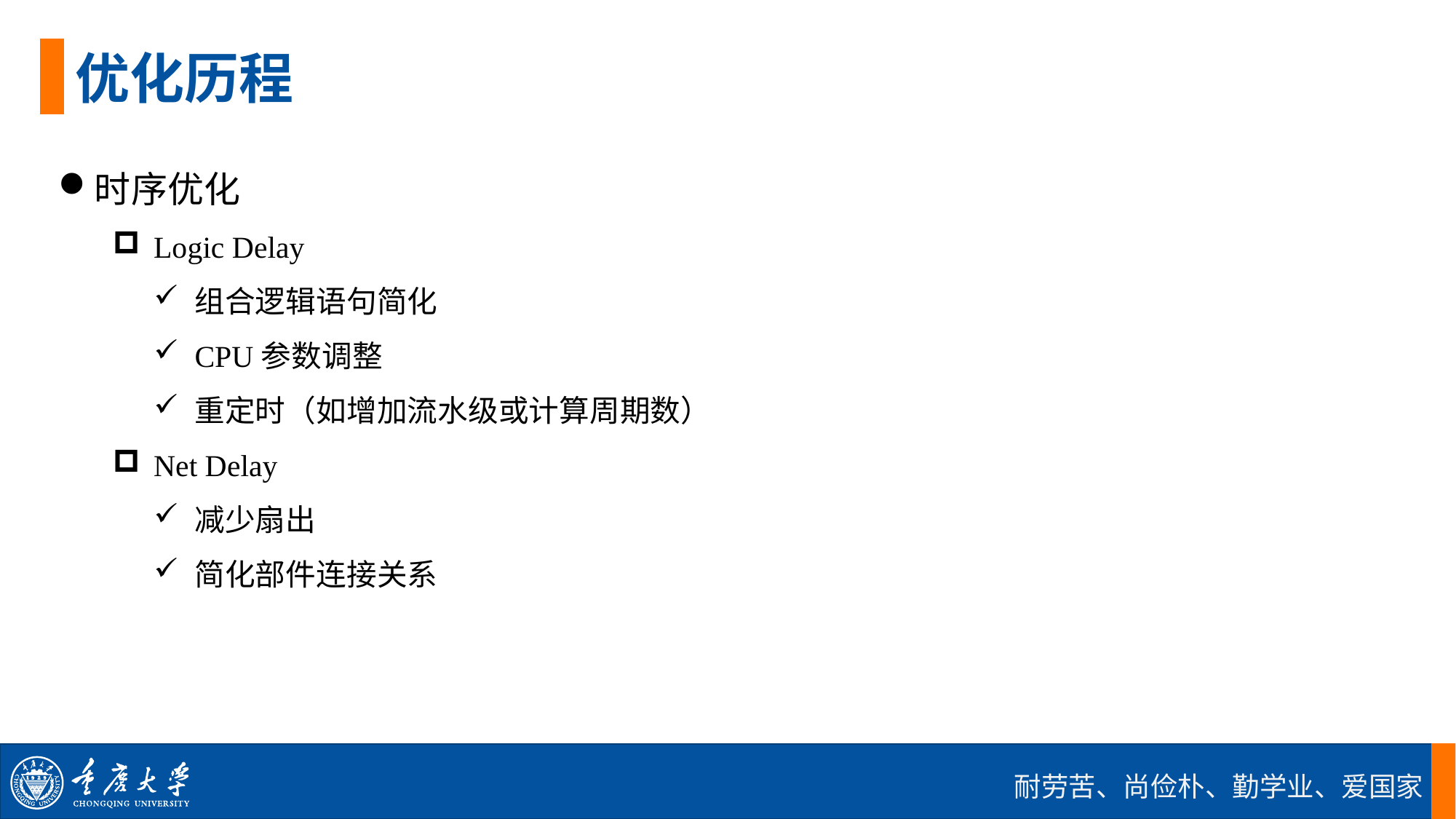

优化历程
时序优化
Logic Delay
组合逻辑语句简化
CPU参数调整
重定时（如增加流水级或计算周期数）
Net Delay
减少扇出
简化部件连接关系